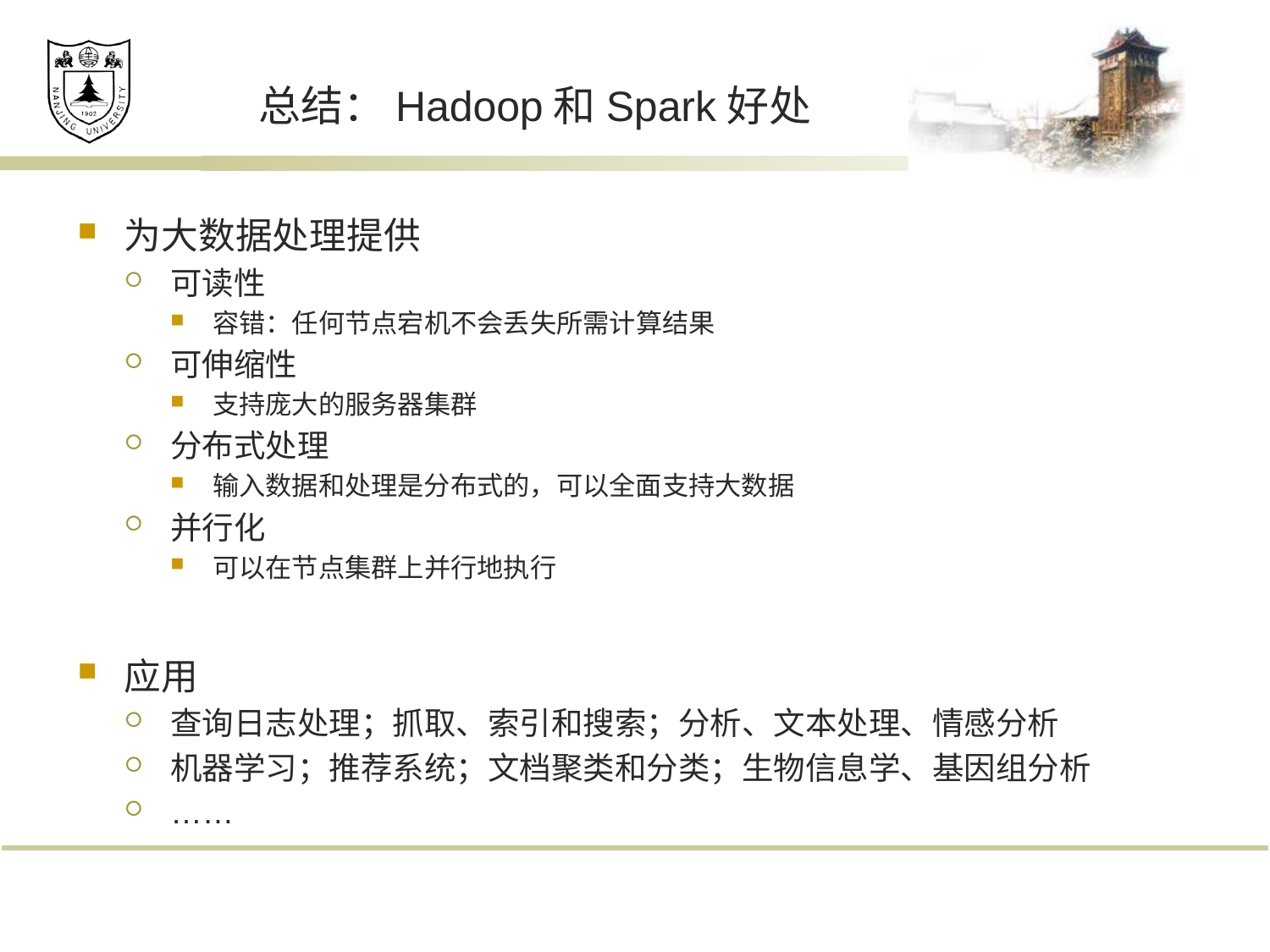

# 总结：Hadoop和Spark好处
为大数据处理提供
可读性
容错：任何节点宕机不会丢失所需计算结果
可伸缩性
支持庞大的服务器集群
分布式处理
输入数据和处理是分布式的，可以全面支持大数据
并行化
可以在节点集群上并行地执行

应用
查询日志处理；抓取、索引和搜索；分析、文本处理、情感分析
机器学习；推荐系统；文档聚类和分类；生物信息学、基因组分析
……